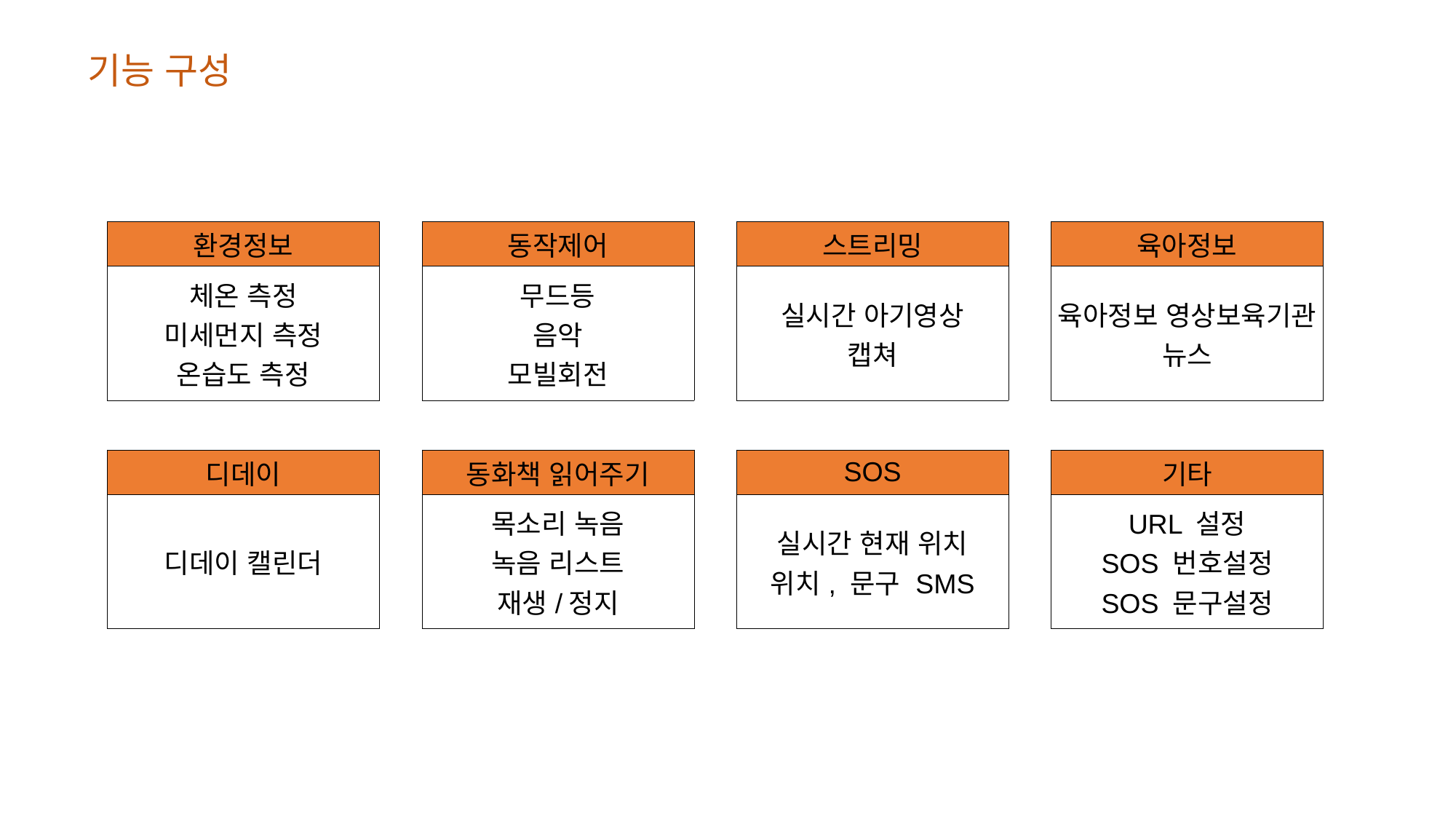

기능 구성
| 환경정보 |
| --- |
| 체온 측정 미세먼지 측정 온습도 측정 |
| 동작제어 |
| --- |
| 무드등 음악 모빌회전 |
| 육아정보 |
| --- |
| 육아정보 영상보육기관 뉴스 |
| 스트리밍 |
| --- |
| 실시간 아기영상 캡쳐 |
| 디데이 |
| --- |
| 디데이 캘린더 |
| 동화책 읽어주기 |
| --- |
| 목소리 녹음 녹음 리스트 재생/정지 |
| 기타 |
| --- |
| URL 설정 SOS 번호설정 SOS 문구설정 |
| SOS |
| --- |
| 실시간 현재 위치 위치, 문구 SMS |